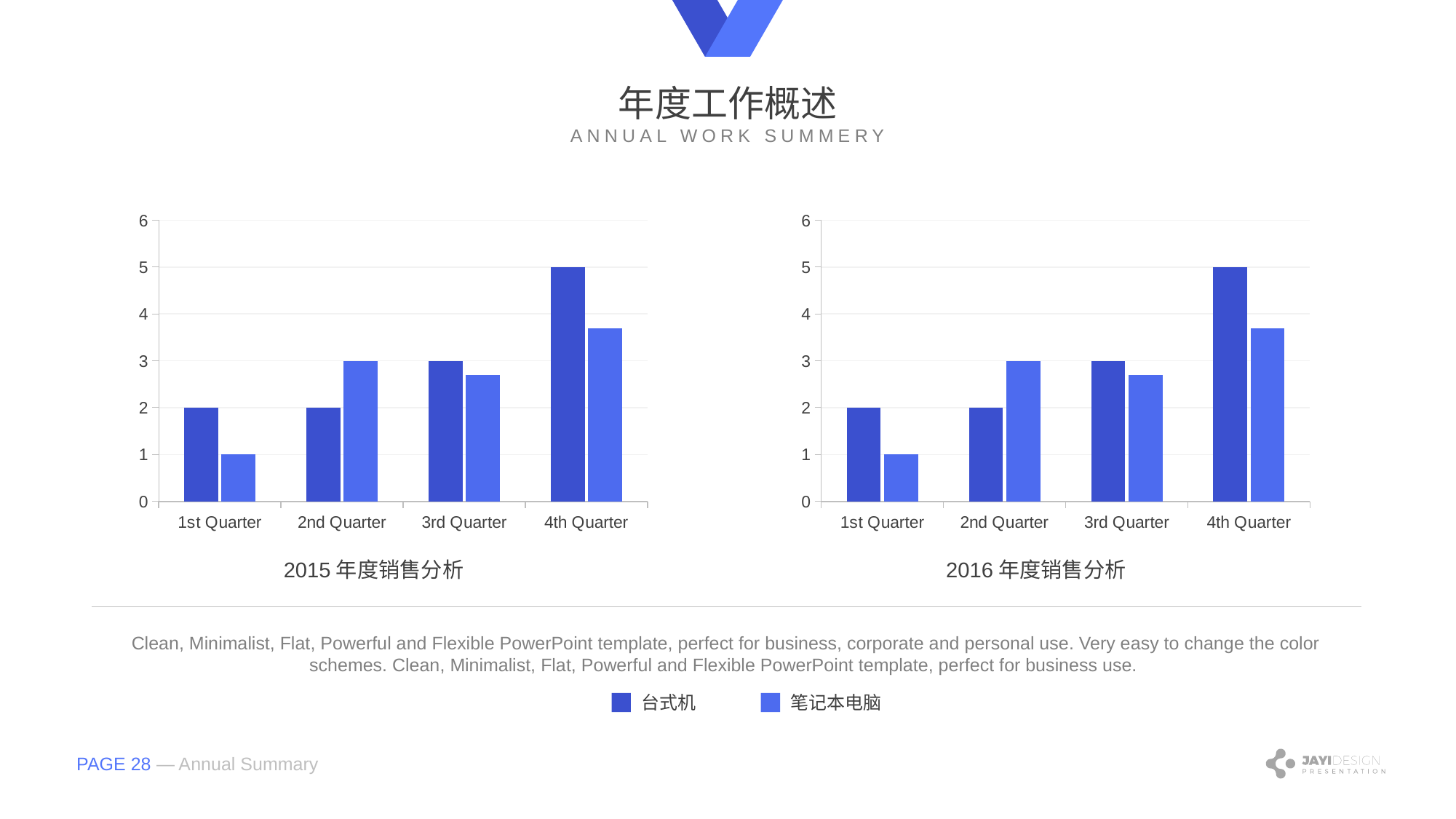

年度工作概述
ANNUAL WORK SUMMERY

### Chart

| Category | Series 3 | series 4 |
|---|---|---|
| 1st Quarter | 2.0 | 1.0 |
| 2nd Quarter | 2.0 | 3.0 |
| 3rd Quarter | 3.0 | 2.7 |
| 4th Quarter | 5.0 | 3.7 |

### Chart

| Category | Series 3 | series 4 |
|---|---|---|
| 1st Quarter | 2.0 | 1.0 |
| 2nd Quarter | 2.0 | 3.0 |
| 3rd Quarter | 3.0 | 2.7 |
| 4th Quarter | 5.0 | 3.7 |
e7d195523061f1c0cef09ac28eaae964ec9988a5cce77c8b8C1E4685C6E6B40CD7615480512384A61EE159C6FE0045D14B61E85D0A95589D558B81FFC809322ACC20DC2254D928200A3EA0841B8B1814961BE795024DFDEF45878460D5EEC04B3DB4C246007153409DEDE37CA726A66AF19B77CE744E11CADCFB09B3408DEC1F688348922E38CCEE
2015年度销售分析
2016年度销售分析
Clean, Minimalist, Flat, Powerful and Flexible PowerPoint template, perfect for business, corporate and personal use. Very easy to change the color schemes. Clean, Minimalist, Flat, Powerful and Flexible PowerPoint template, perfect for business use.
台式机

笔记本电脑